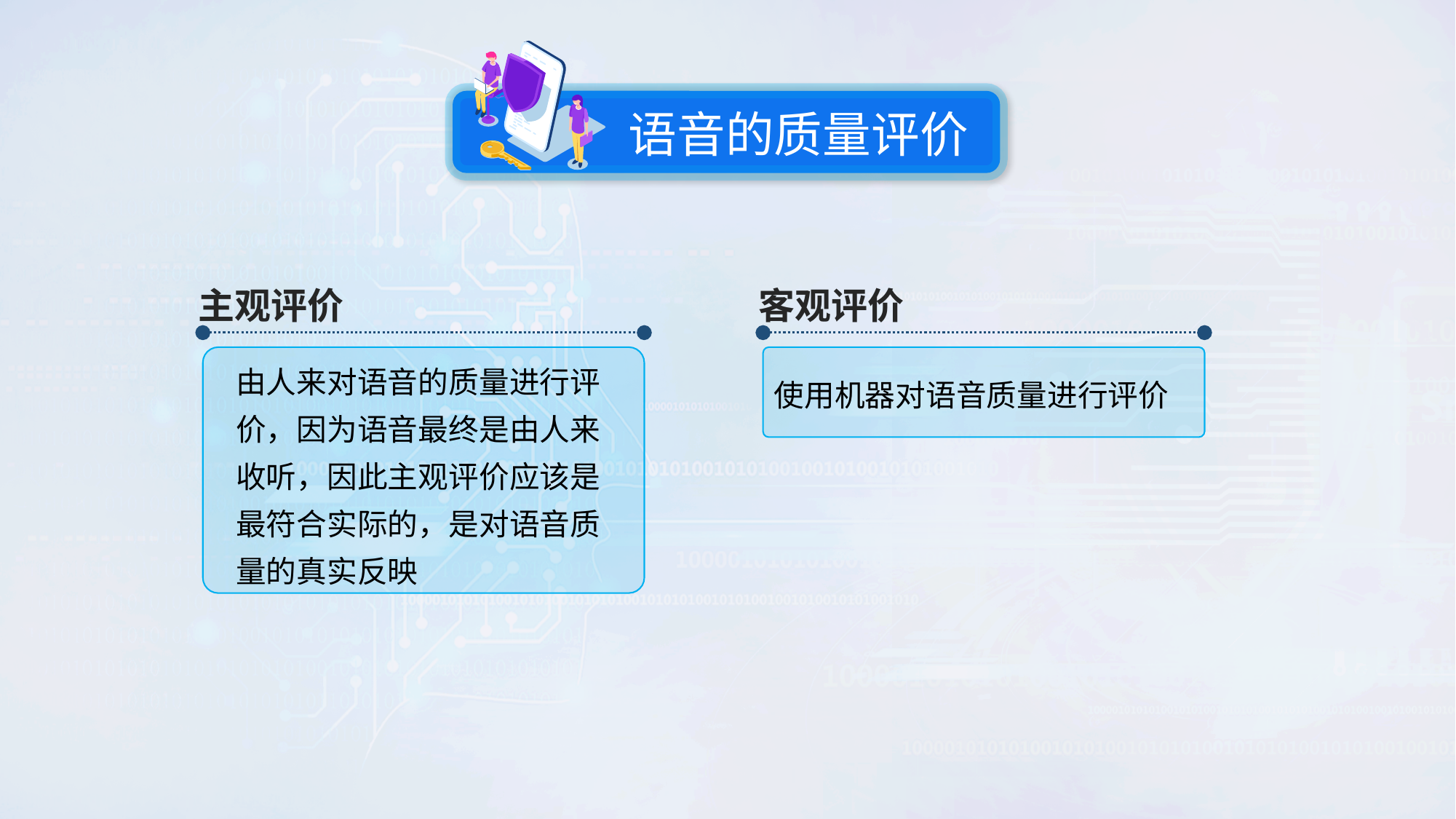

语音的质量评价
主观评价
客观评价

由人来对语音的质量进行评价，因为语音最终是由人来收听，因此主观评价应该是最符合实际的，是对语音质量的真实反映
使用机器对语音质量进行评价